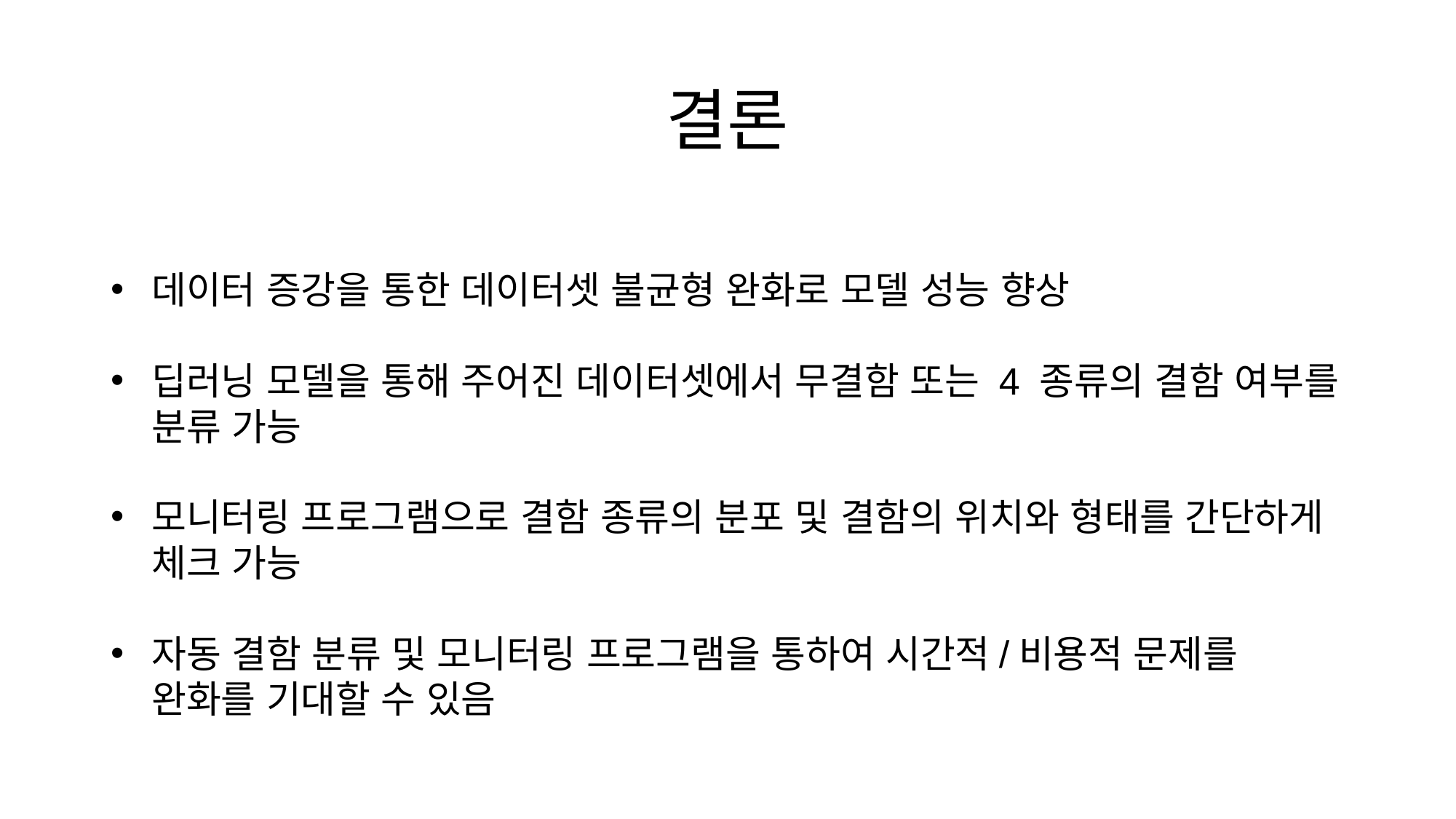

# 결론
데이터 증강을 통한 데이터셋 불균형 완화로 모델 성능 향상

딥러닝 모델을 통해 주어진 데이터셋에서 무결함 또는 4 종류의 결함 여부를 분류 가능

모니터링 프로그램으로 결함 종류의 분포 및 결함의 위치와 형태를 간단하게 체크 가능

자동 결함 분류 및 모니터링 프로그램을 통하여 시간적/비용적 문제를 완화를 기대할 수 있음